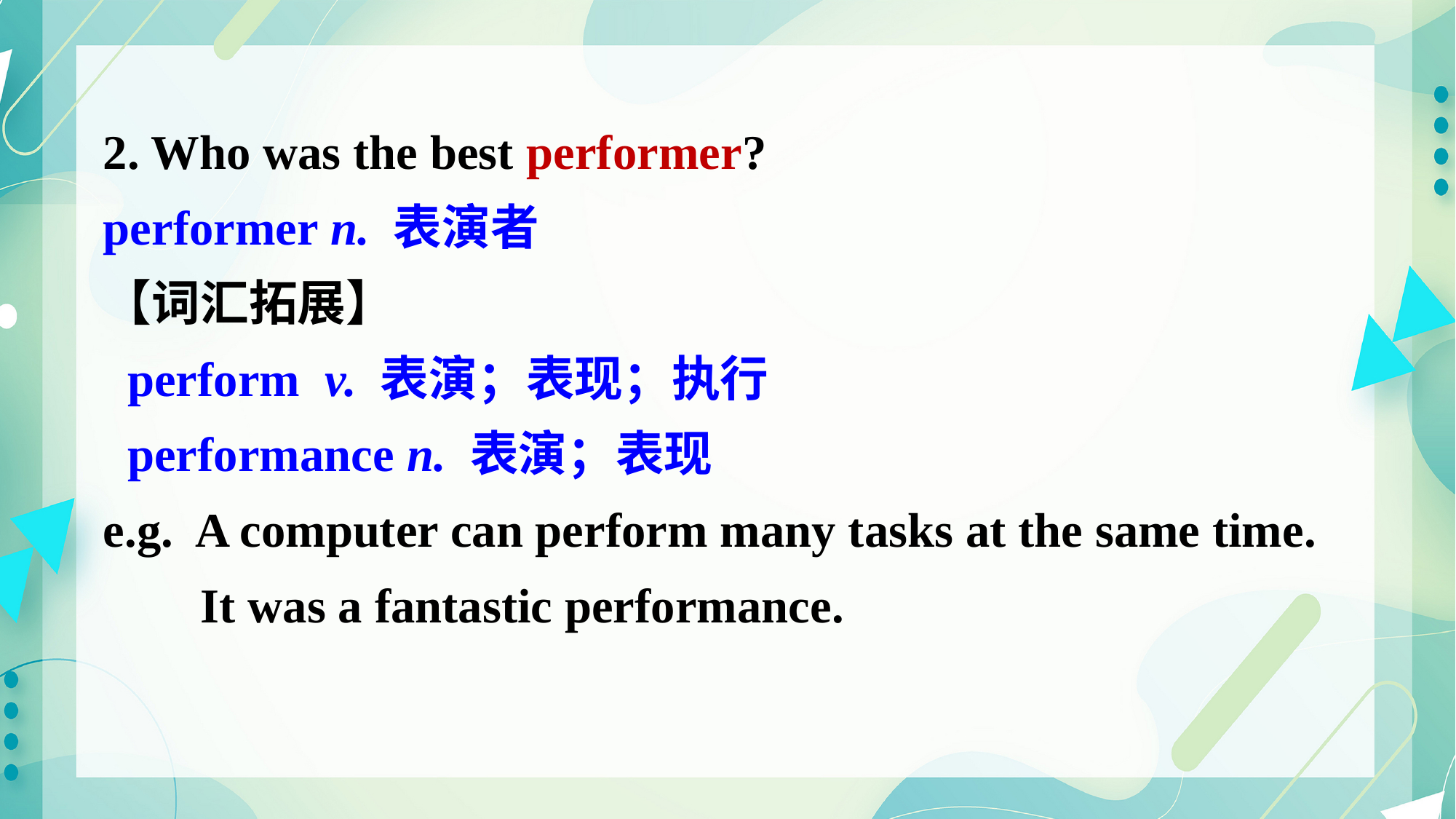

2. Who was the best performer?
performer n. 表演者
【词汇拓展】
  perform  v. 表演；表现；执行
  performance n. 表演；表现
e.g.  A computer can perform many tasks at the same time.
        It was a fantastic performance.